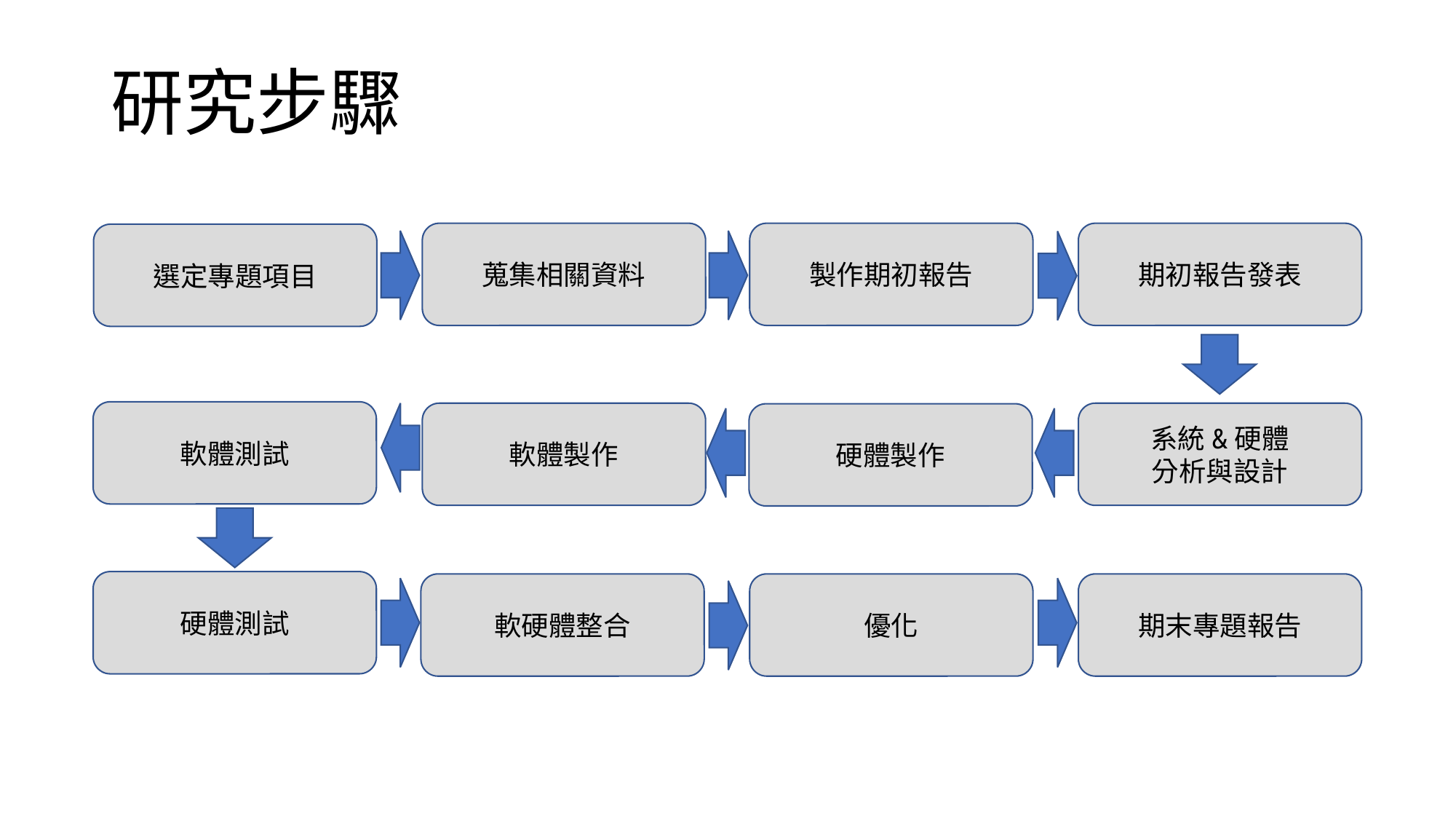

# 研究步驟
蒐集相關資料
製作期初報告
期初報告發表
選定專題項目

軟體測試

軟體製作
系統&硬體
分析與設計
硬體製作

硬體測試
軟硬體整合
優化
期末專題報告